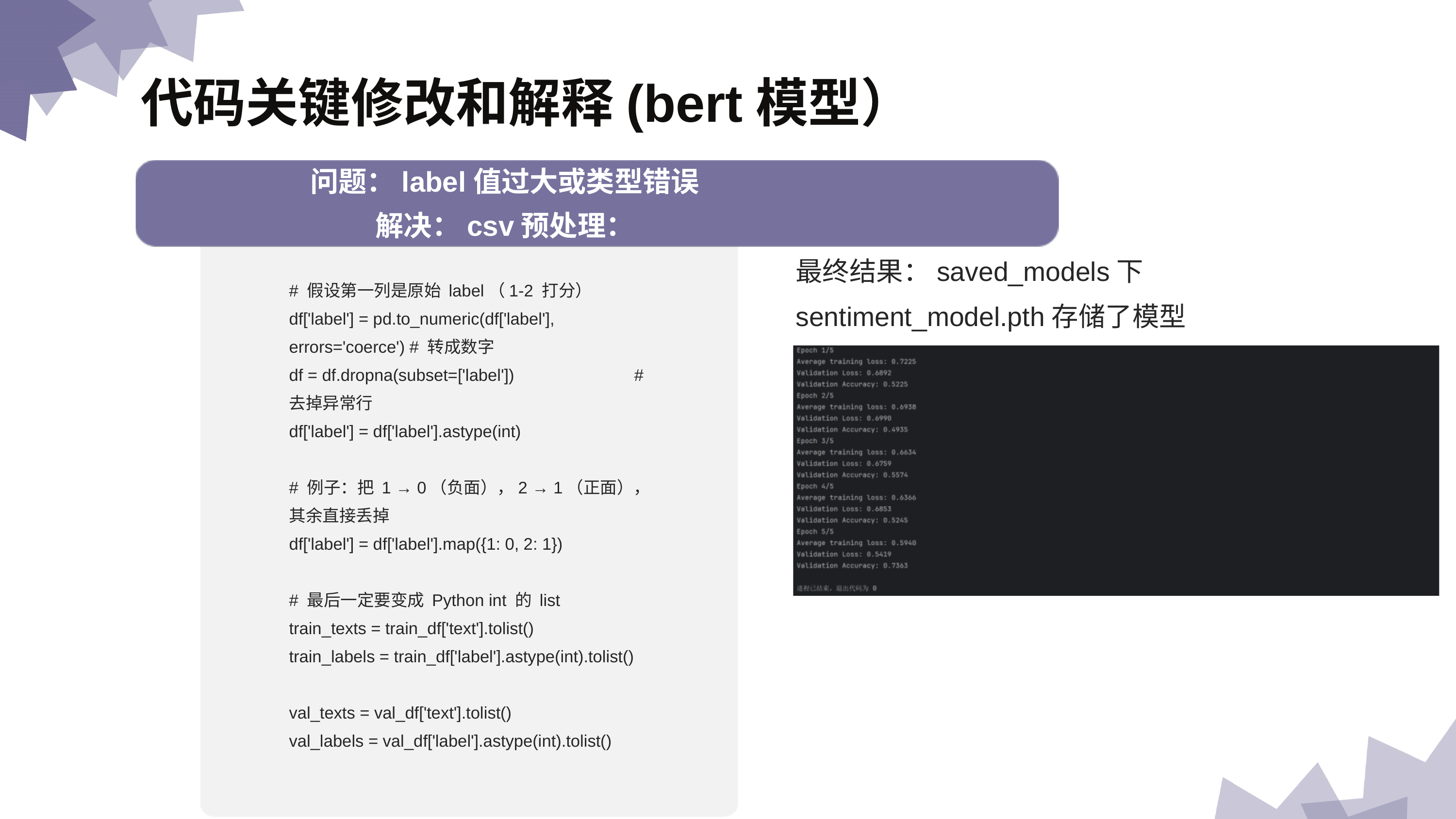

代码关键修改和解释﻿(bert模型）
问题：label值过大或类型错误
解决：csv预处理：

最终结果：saved_models下sentiment_model.pth存储了模型

# 假设第一列是原始 label（1-2 打分）
df['label'] = pd.to_numeric(df['label'], errors='coerce') # 转成数字
df = df.dropna(subset=['label'])                          # 去掉异常行
df['label'] = df['label'].astype(int)

# 例子：把 1 → 0（负面），2 → 1（正面），其余直接丢掉
df['label'] = df['label'].map({1: 0, 2: 1})

# 最后一定要变成 Python int 的 list
train_texts = train_df['text'].tolist()
train_labels = train_df['label'].astype(int).tolist()

val_texts = val_df['text'].tolist()
val_labels = val_df['label'].astype(int).tolist()